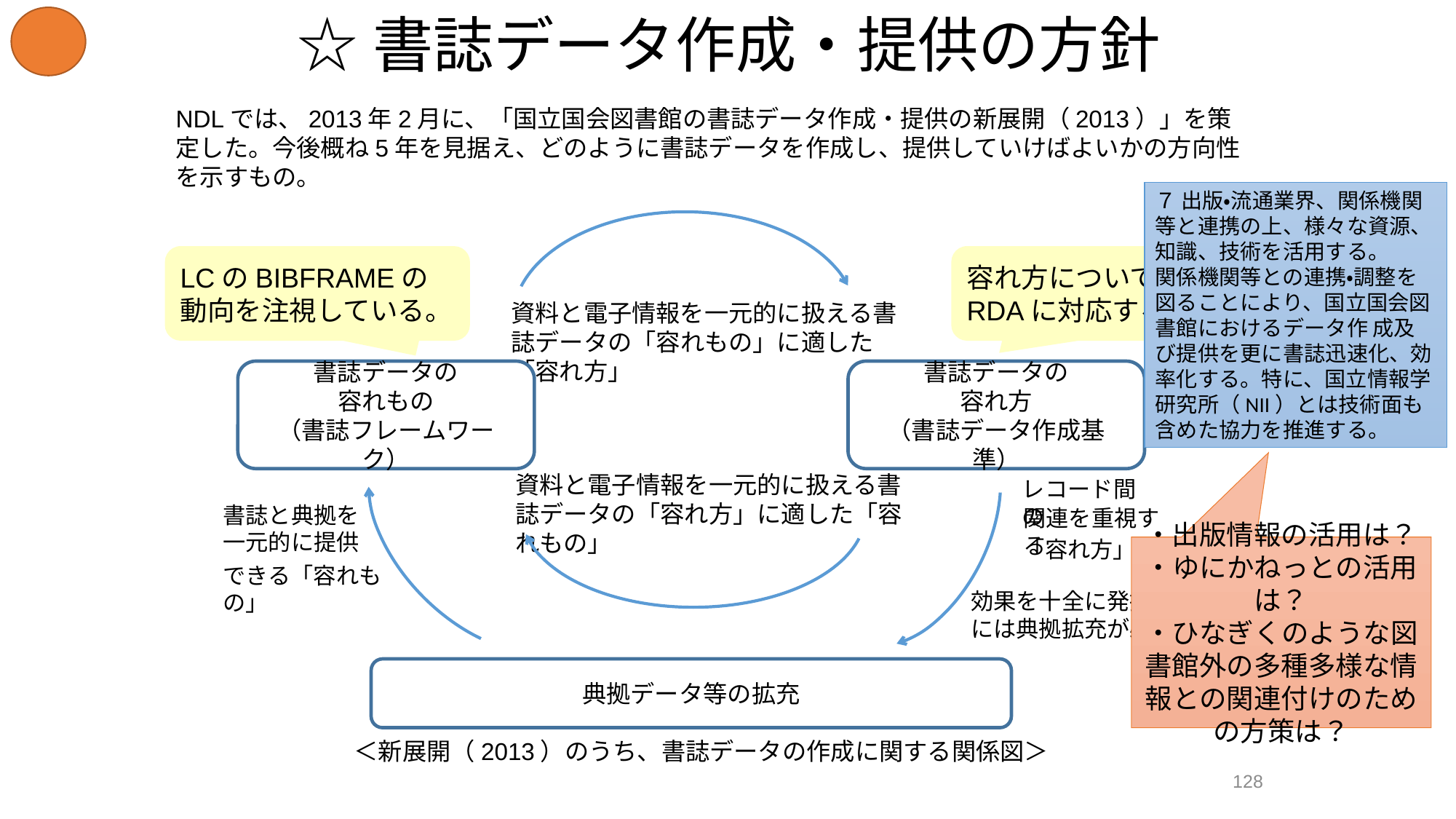

# ☆書誌データ作成・提供の方針

NDLでは、2013年2月に、「国立国会図書館の書誌データ作成・提供の新展開（2013）」を策定した。今後概ね5年を見据え、どのように書誌データを作成し、提供していけばよいかの方向性を示すもの。
７ 出版・流通業界、関係機関等と連携の上、様々な資源、知識、技術を活用する。
関係機関等との連携・調整を図ることにより、国立国会図書館におけるデータ作 成及び提供を更に書誌迅速化、効率化する。特に、国立情報学研究所（NII）とは技術面も 含めた協力を推進する。

書誌データの
容れもの
（書誌フレームワーク）
書誌データの
容れ方
（書誌データ作成基準）

典拠データ等の拡充
資料と電子情報を一元的に扱える書誌データの「容れもの」に適した「容れ方」
資料と電子情報を一元的に扱える書誌データの「容れ方」に適した「容れもの」
レコード間の
書誌と典拠を一元的に提供
関連を重視する
「容れ方」
できる「容れもの」
効果を十全に発揮するには典拠拡充が必要

　　＜新展開（2013）のうち、書誌データの作成に関する関係図＞
LCのBIBFRAMEの動向を注視している。
容れ方については
RDAに対応する。
・出版情報の活用は？
・ゆにかねっとの活用は？
・ひなぎくのような図書館外の多種多様な情報との関連付けのための方策は？
128